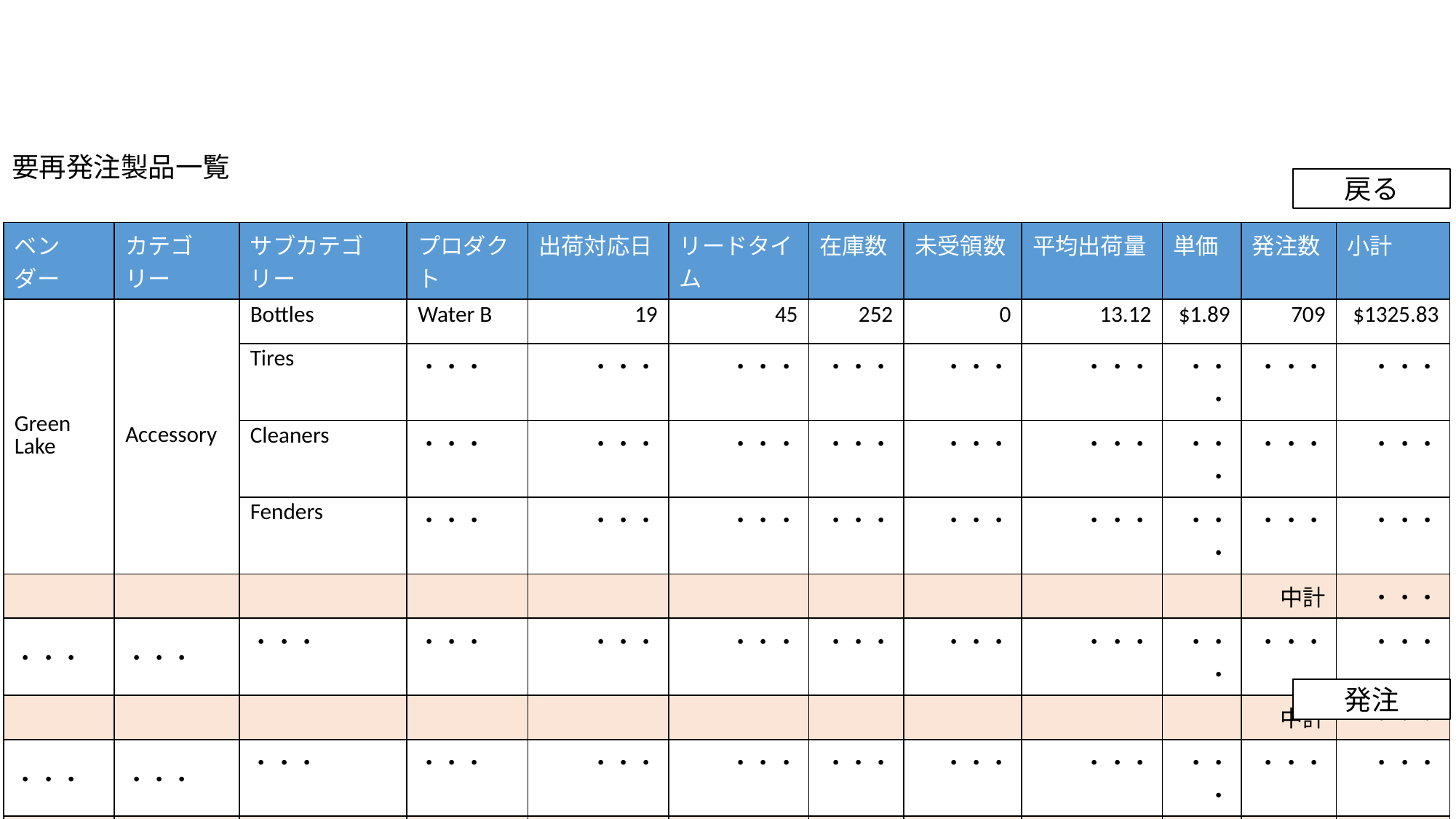

要再発注製品一覧
戻る
| ベンダー | カテゴリー | サブカテゴリー | プロダクト | 出荷対応日 | リードタイム | 在庫数 | 未受領数 | 平均出荷量 | 単価 | 発注数 | 小計 |
| --- | --- | --- | --- | --- | --- | --- | --- | --- | --- | --- | --- |
| Green Lake | Accessory | Bottles | Water B | 19 | 45 | 252 | 0 | 13.12 | $1.89 | 709 | $1325.83 |
|  |  | Tires | ・・・ | ・・・ | ・・・ | ・・・ | ・・・ | ・・・ | ・・・ | ・・・ | ・・・ |
|  |  | Cleaners | ・・・ | ・・・ | ・・・ | ・・・ | ・・・ | ・・・ | ・・・ | ・・・ | ・・・ |
|  |  | Fenders | ・・・ | ・・・ | ・・・ | ・・・ | ・・・ | ・・・ | ・・・ | ・・・ | ・・・ |
|  |  |  |  |  |  |  |  |  |  | 中計 | ・・・ |
| ・・・ | ・・・ | ・・・ | ・・・ | ・・・ | ・・・ | ・・・ | ・・・ | ・・・ | ・・・ | ・・・ | ・・・ |
|  |  |  |  |  |  |  |  |  |  | 中計 | ・・・ |
| ・・・ | ・・・ | ・・・ | ・・・ | ・・・ | ・・・ | ・・・ | ・・・ | ・・・ | ・・・ | ・・・ | ・・・ |
|  |  |  |  |  |  |  |  |  |  | 中計 | ・・・ |
発注